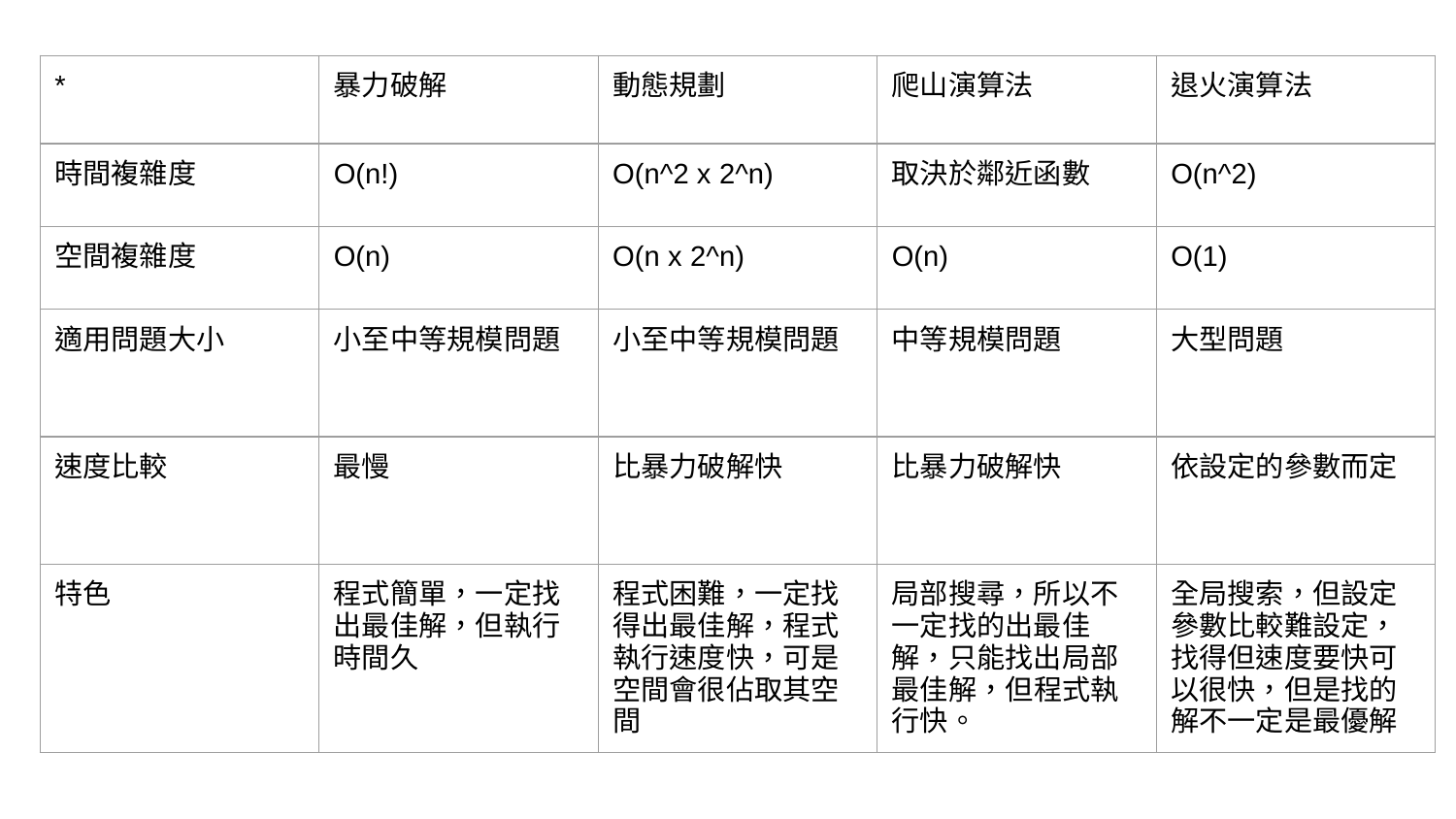

| \* | 暴力破解 | 動態規劃 | 爬山演算法 | 退火演算法 |
| --- | --- | --- | --- | --- |
| 時間複雜度 | O(n!) | O(n^2 x 2^n) | 取決於鄰近函數 | O(n^2) |
| 空間複雜度 | O(n) | O(n x 2^n) | O(n) | O(1) |
| 適用問題大小 | 小至中等規模問題 | 小至中等規模問題 | 中等規模問題 | 大型問題 |
| 速度比較 | 最慢 | 比暴力破解快 | 比暴力破解快 | 依設定的參數而定 |
| 特色 | 程式簡單，一定找出最佳解，但執行時間久 | 程式困難，一定找得出最佳解，程式執行速度快，可是空間會很佔取其空間 | 局部搜尋，所以不一定找的出最佳解，只能找出局部最佳解，但程式執行快。 | 全局搜索，但設定參數比較難設定，找得但速度要快可以很快，但是找的解不一定是最優解 |